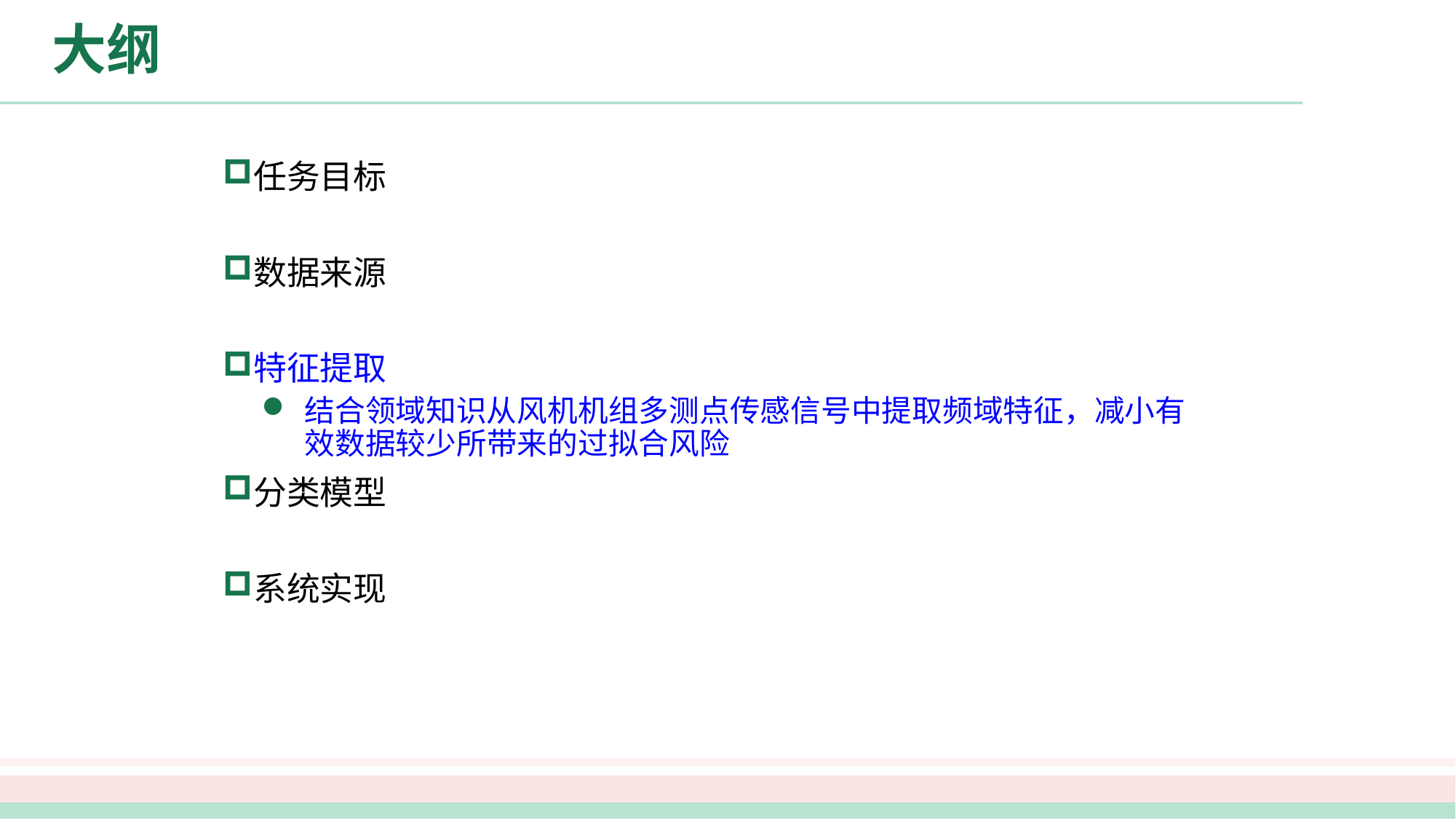

# 大纲
任务目标

数据来源

特征提取
结合领域知识从风机机组多测点传感信号中提取频域特征，减小有效数据较少所带来的过拟合风险
分类模型

系统实现